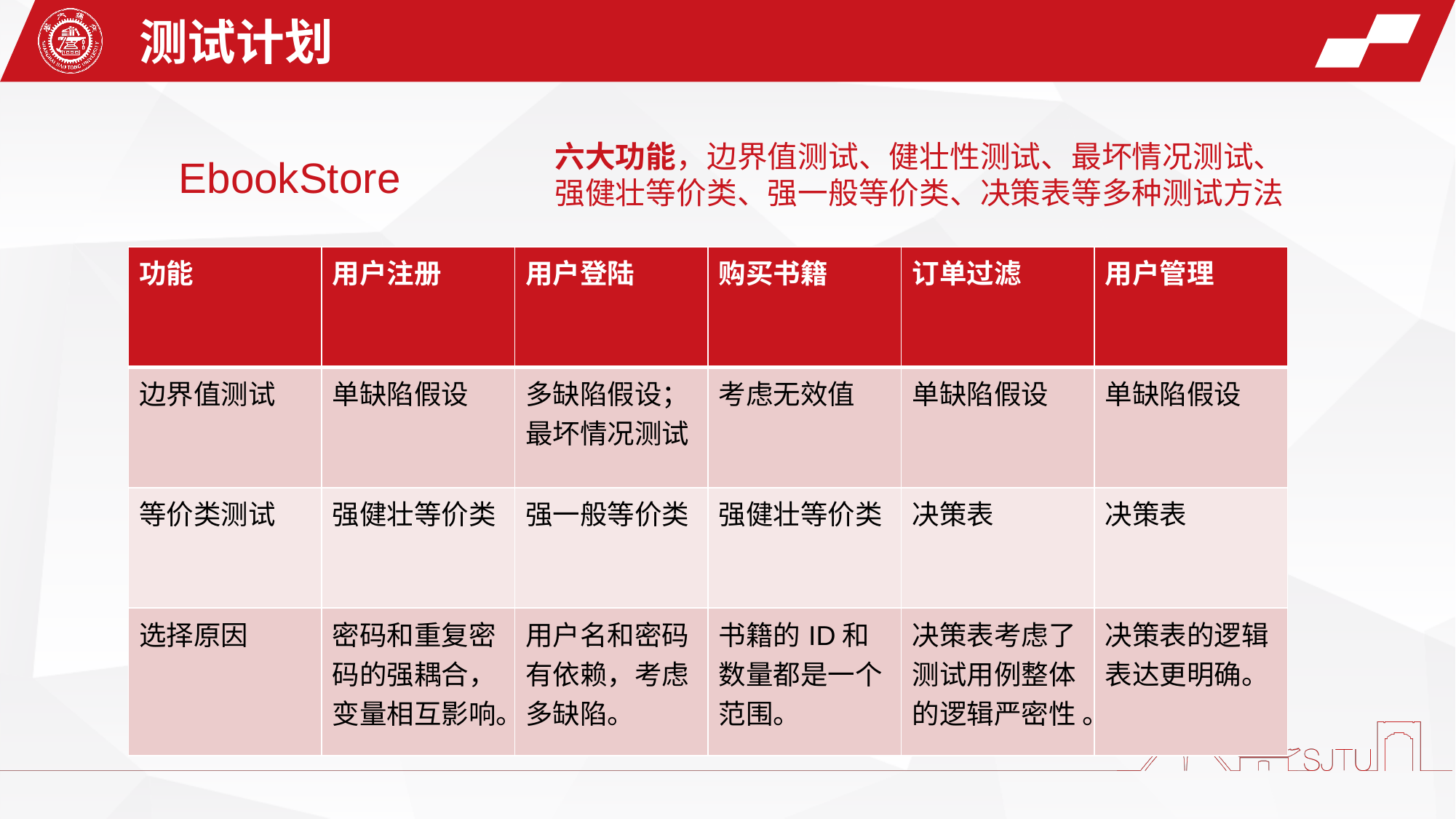

测试计划
六大功能，边界值测试、健壮性测试、最坏情况测试、
强健壮等价类、强一般等价类、决策表等多种测试方法
EbookStore
| 功能 | 用户注册 | 用户登陆 | 购买书籍 | 订单过滤 | 用户管理 |
| --- | --- | --- | --- | --- | --- |
| 边界值测试 | 单缺陷假设 | 多缺陷假设；最坏情况测试 | 考虑无效值 | 单缺陷假设 | 单缺陷假设 |
| 等价类测试 | 强健壮等价类 | 强一般等价类 | 强健壮等价类 | 决策表 | 决策表 |
| 选择原因 | 密码和重复密码的强耦合，变量相互影响。 | 用户名和密码有依赖，考虑多缺陷。 | 书籍的ID和数量都是一个范围。 | 决策表考虑了测试用例整体的逻辑严密性 。 | 决策表的逻辑表达更明确。 |